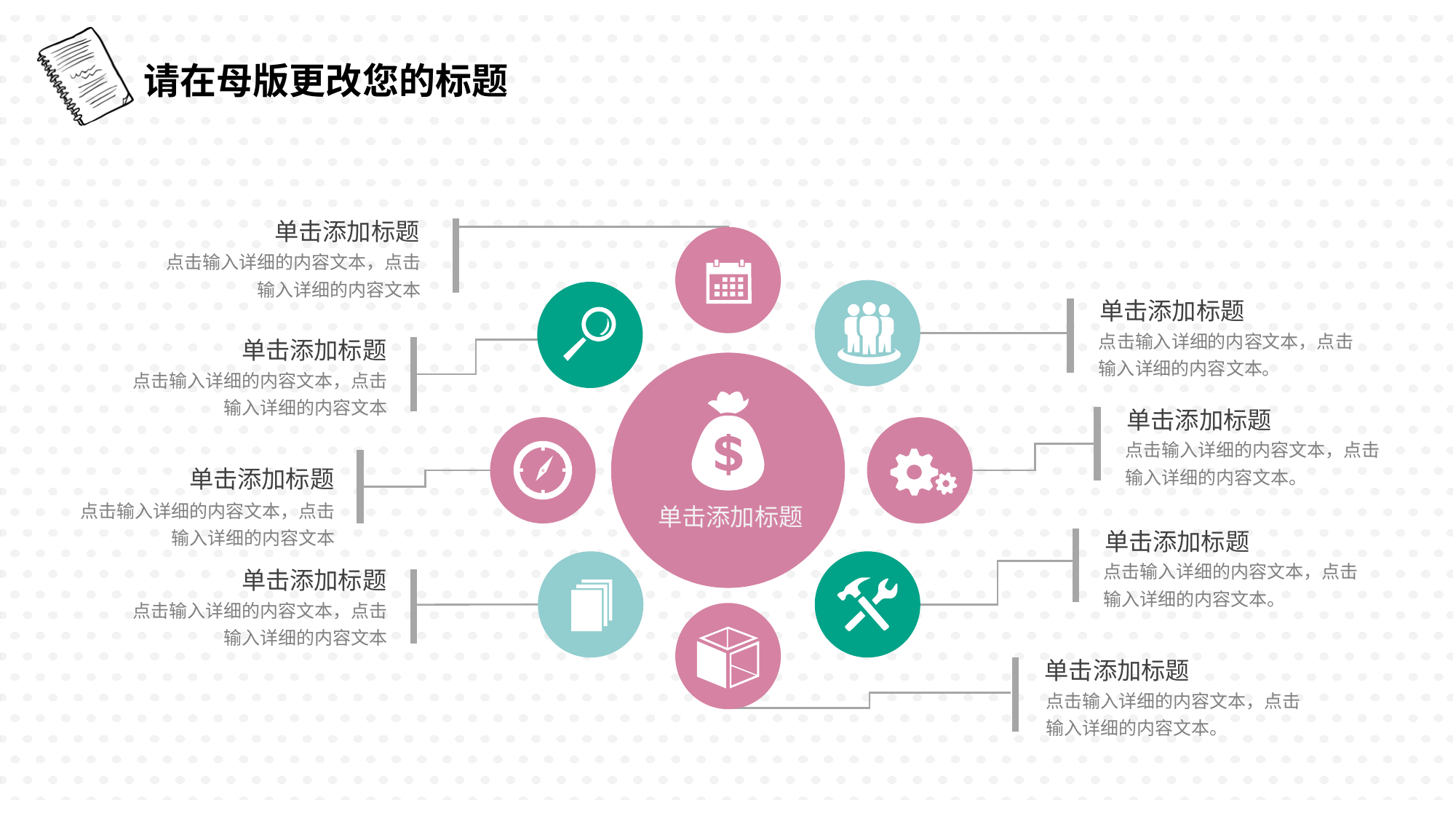

单击添加标题
点击输入详细的内容文本，点击输入详细的内容文本

单击添加标题
点击输入详细的内容文本，点击输入详细的内容文本。
单击添加标题
点击输入详细的内容文本，点击输入详细的内容文本

单击添加标题
单击添加标题
点击输入详细的内容文本，点击输入详细的内容文本。

单击添加标题
点击输入详细的内容文本，点击输入详细的内容文本
单击添加标题
点击输入详细的内容文本，点击输入详细的内容文本。

单击添加标题
点击输入详细的内容文本，点击输入详细的内容文本

单击添加标题
点击输入详细的内容文本，点击输入详细的内容文本。